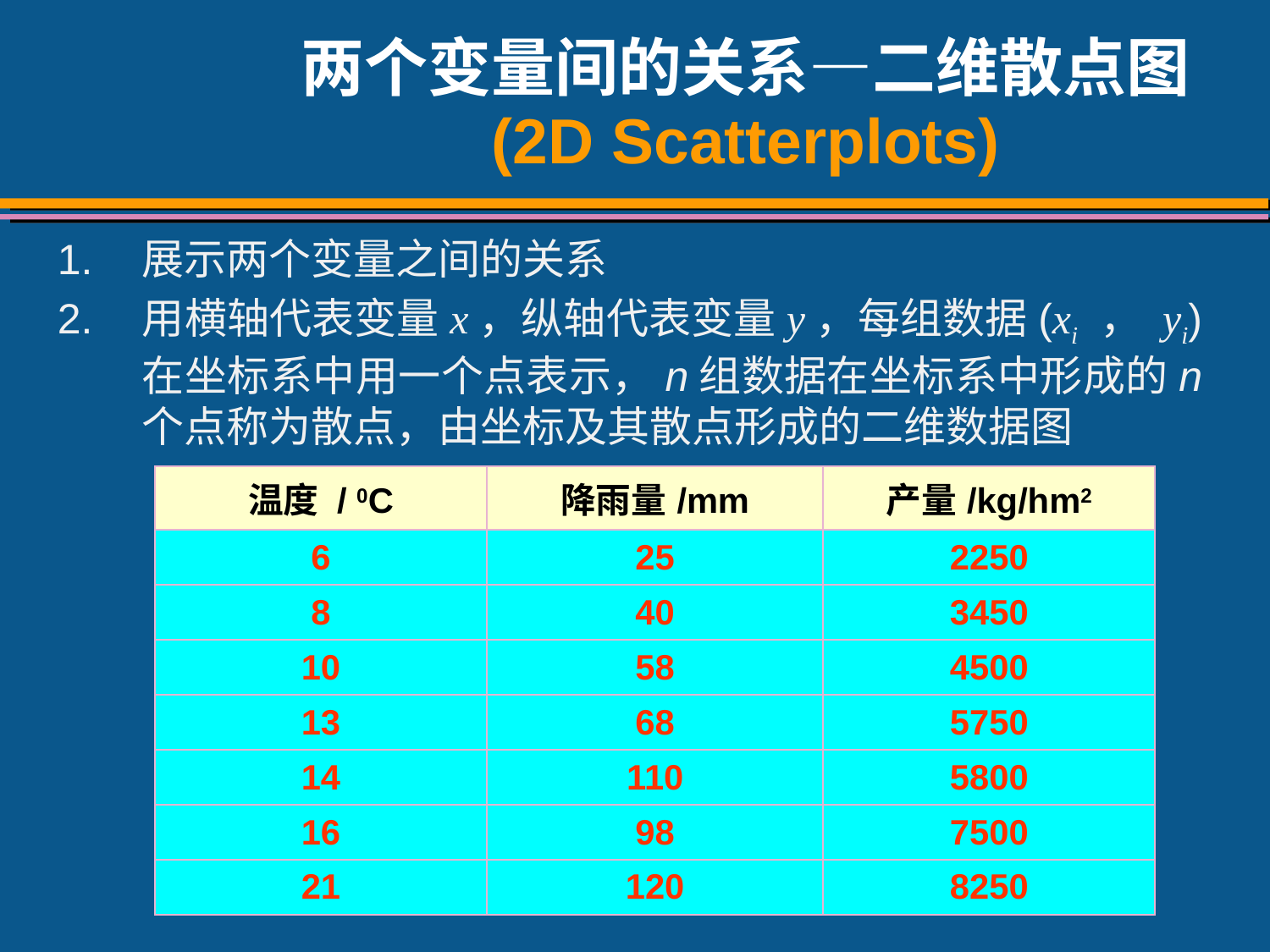

# 两个变量间的关系—二维散点图 (2D Scatterplots)
展示两个变量之间的关系
用横轴代表变量x，纵轴代表变量y，每组数据(xi ， yi)在坐标系中用一个点表示，n组数据在坐标系中形成的n个点称为散点，由坐标及其散点形成的二维数据图
| 温度 / 0C | 降雨量/mm | 产量/kg/hm2 |
| --- | --- | --- |
| 6 | 25 | 2250 |
| 8 | 40 | 3450 |
| 10 | 58 | 4500 |
| 13 | 68 | 5750 |
| 14 | 110 | 5800 |
| 16 | 98 | 7500 |
| 21 | 120 | 8250 |